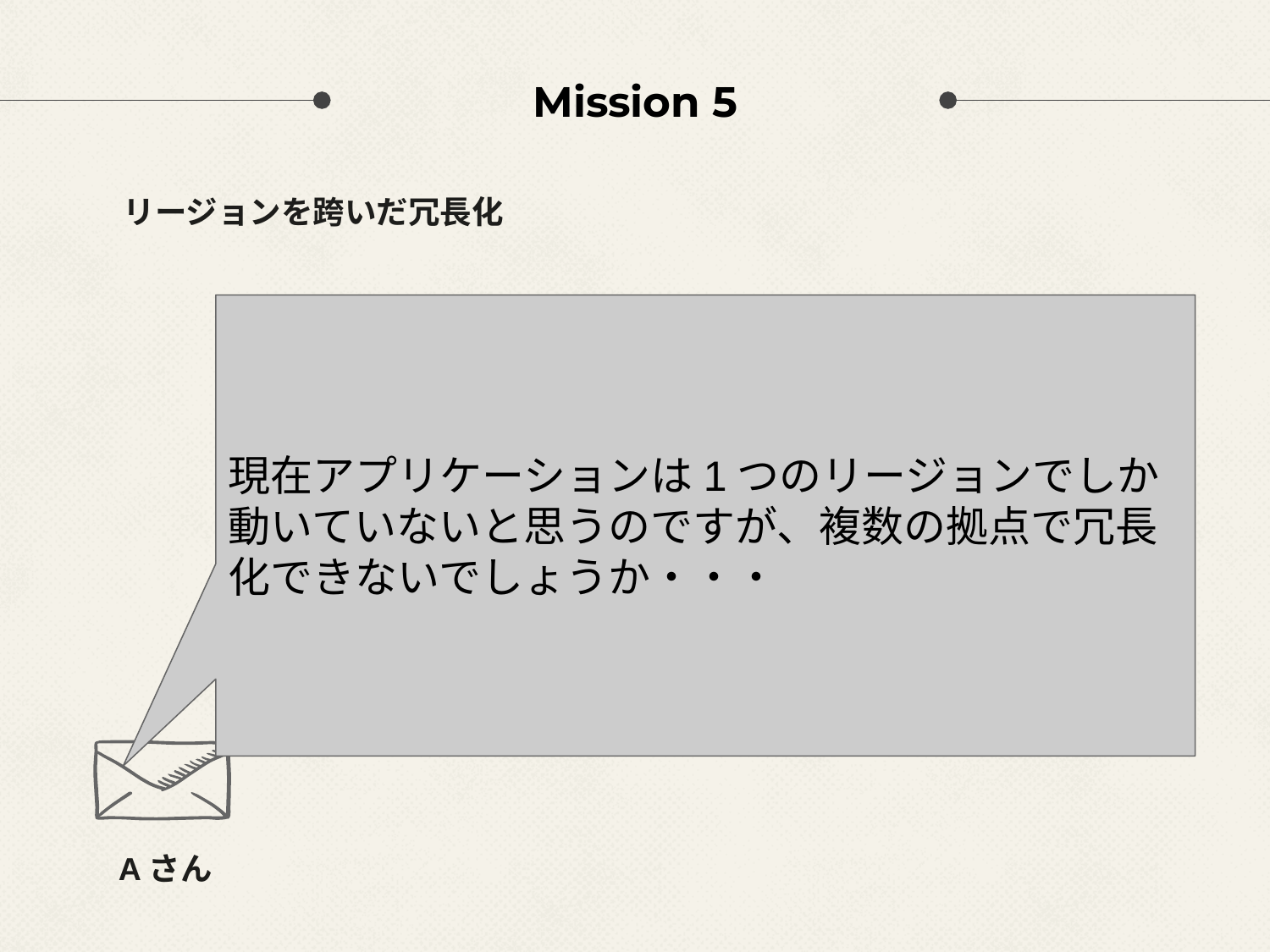

# Mission 5
リージョンを跨いだ冗長化
現在アプリケーションは1つのリージョンでしか動いていないと思うのですが、複数の拠点で冗長化できないでしょうか・・・

Aさん